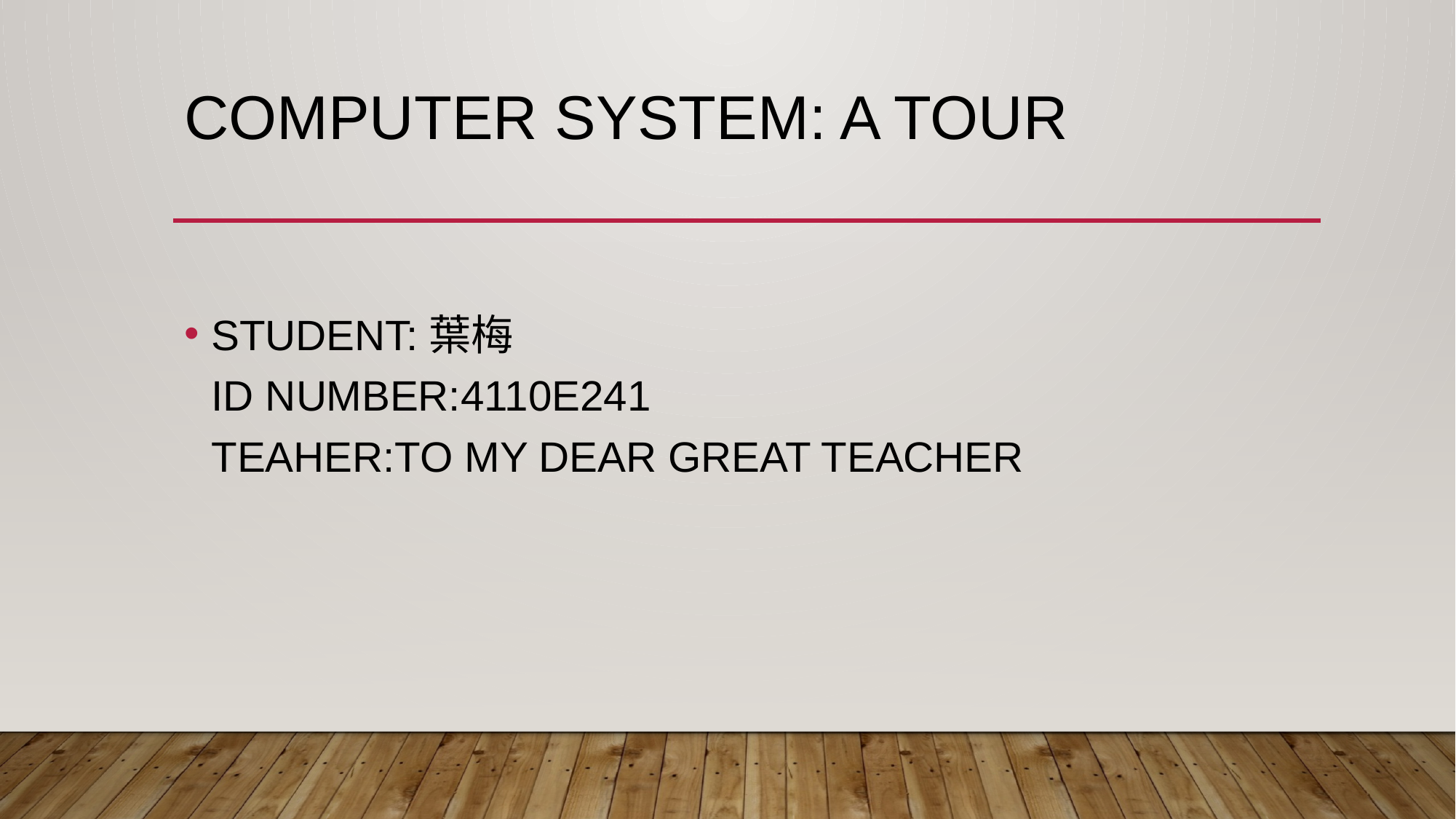

# COMPUTER SYSTEM: A TOUR
STUDENT:葉梅
ID NUMBER:4110E241
TEAHER:TO MY DEAR GREAT TEACHER